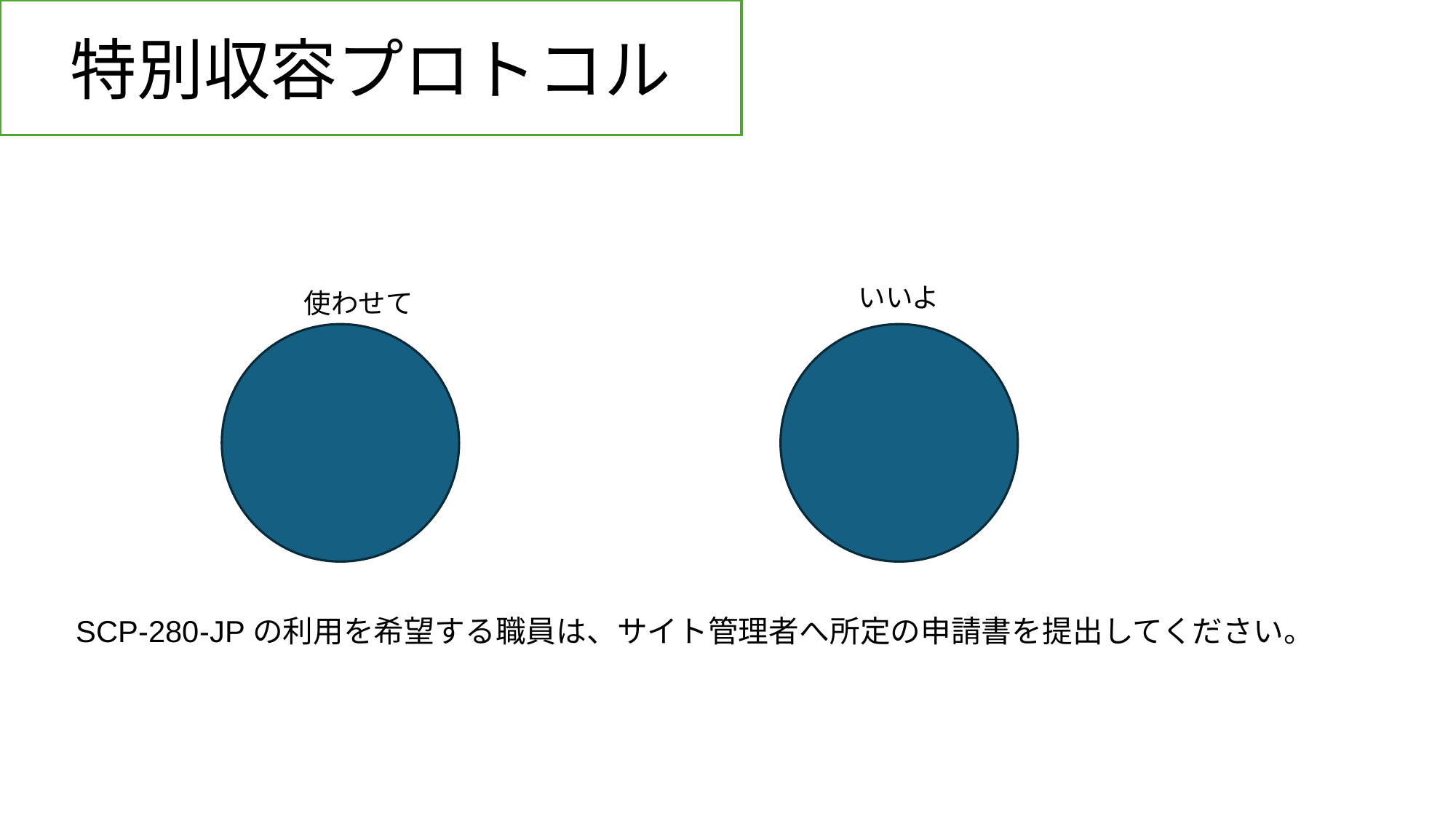

特別収容プロトコル
いいよ
使わせて

SCP-280-JPの利用を希望する職員は、サイト管理者へ所定の申請書を提出してください。